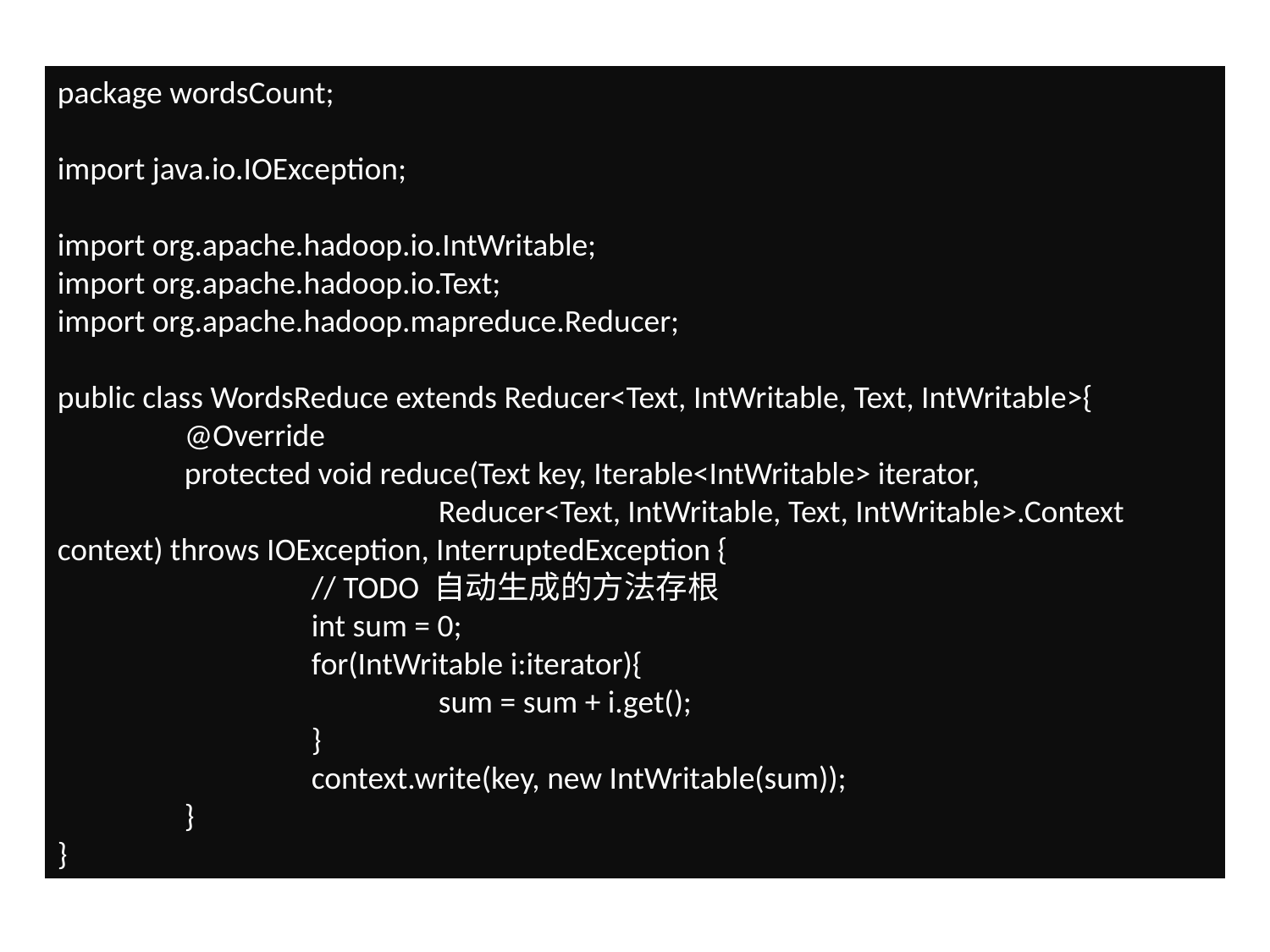

package wordsCount;

import java.io.IOException;

import org.apache.hadoop.io.IntWritable;
import org.apache.hadoop.io.Text;
import org.apache.hadoop.mapreduce.Reducer;

public class WordsReduce extends Reducer<Text, IntWritable, Text, IntWritable>{
	@Override
	protected void reduce(Text key, Iterable<IntWritable> iterator,
			Reducer<Text, IntWritable, Text, IntWritable>.Context context) throws IOException, InterruptedException {
		// TODO 自动生成的方法存根
		int sum = 0;
		for(IntWritable i:iterator){
			sum = sum + i.get();
		}
		context.write(key, new IntWritable(sum));
	}
}